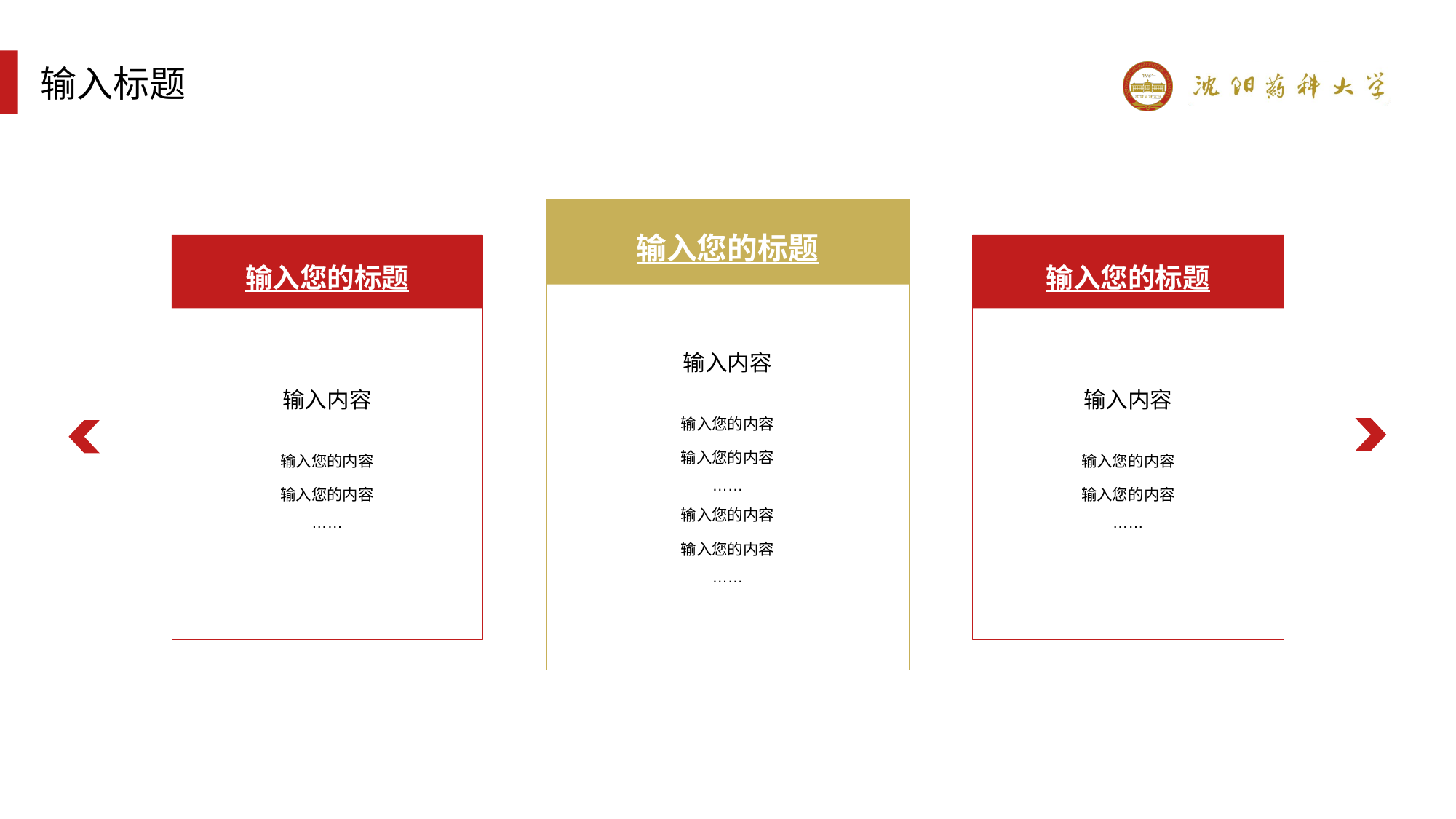

输入标题

输入您的标题
输入内容
输入您的内容
输入您的内容
……
输入您的内容
输入您的内容
……

输入您的标题
输入内容
输入您的内容
输入您的内容
……

输入您的标题
输入内容
输入您的内容
输入您的内容
……